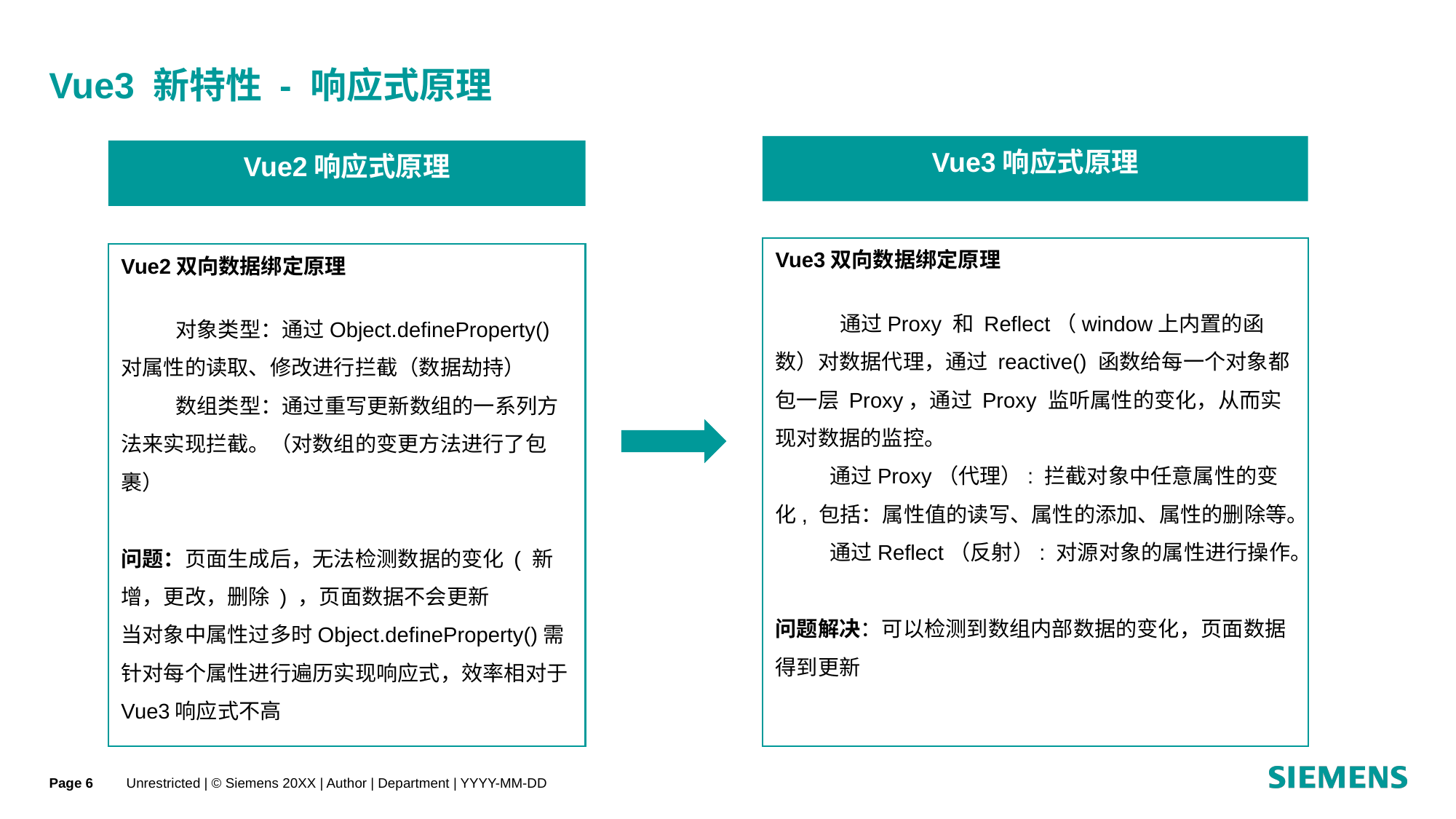

# Vue3 新特性 - 响应式原理
Vue3响应式原理
Vue2响应式原理
Vue3双向数据绑定原理

 通过Proxy 和 Reflect（window上内置的函数）对数据代理，通过 reactive() 函数给每⼀个对象都包⼀层 Proxy，通过 Proxy 监听属性的变化，从⽽实现对数据的监控。
通过Proxy（代理）: 拦截对象中任意属性的变化, 包括：属性值的读写、属性的添加、属性的删除等。
通过Reflect（反射）: 对源对象的属性进行操作。

问题解决：可以检测到数组内部数据的变化，页面数据得到更新
Vue2双向数据绑定原理

对象类型：通过Object.defineProperty()对属性的读取、修改进行拦截（数据劫持）
数组类型：通过重写更新数组的一系列方法来实现拦截。（对数组的变更方法进行了包裹）

问题：页面生成后，无法检测数据的变化 ( 新增，更改，删除 ) ，页面数据不会更新
当对象中属性过多时Object.defineProperty()需针对每个属性进行遍历实现响应式，效率相对于Vue3响应式不高

Page 6
Unrestricted | © Siemens 20XX | Author | Department | YYYY-MM-DD